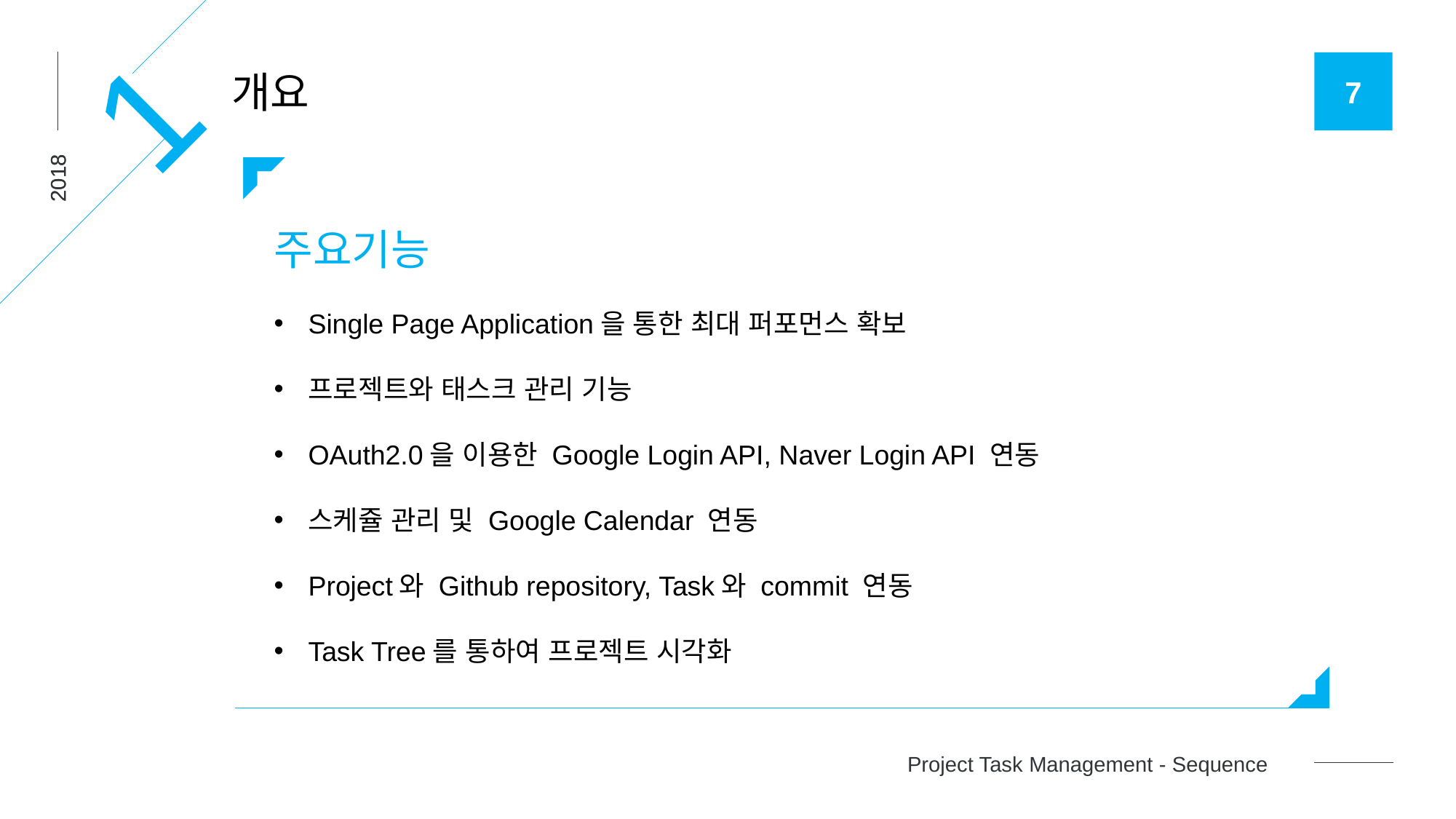

1
개요

2018
주요기능
Single Page Application을 통한 최대 퍼포먼스 확보
프로젝트와 태스크 관리 기능
OAuth2.0을 이용한 Google Login API, Naver Login API 연동
스케쥴 관리 및 Google Calendar 연동
Project와 Github repository, Task와 commit 연동
Task Tree를 통하여 프로젝트 시각화